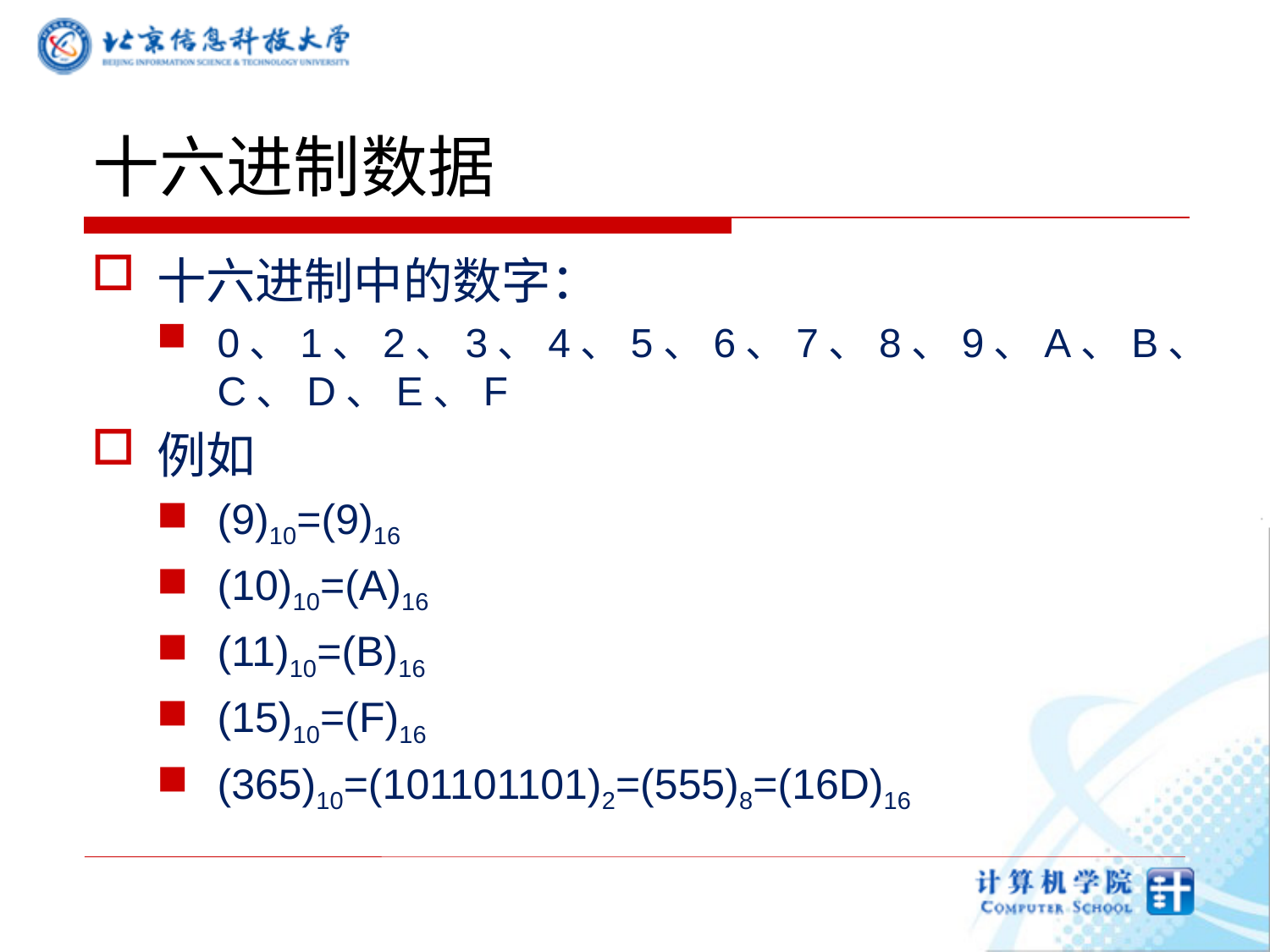

# 十六进制数据
十六进制中的数字：
0、1、2、3、4、5、6、7、8、9、A、B、C、D、E、F
例如
(9)10=(9)16
(10)10=(A)16
(11)10=(B)16
(15)10=(F)16
(365)10=(101101101)2=(555)8=(16D)16